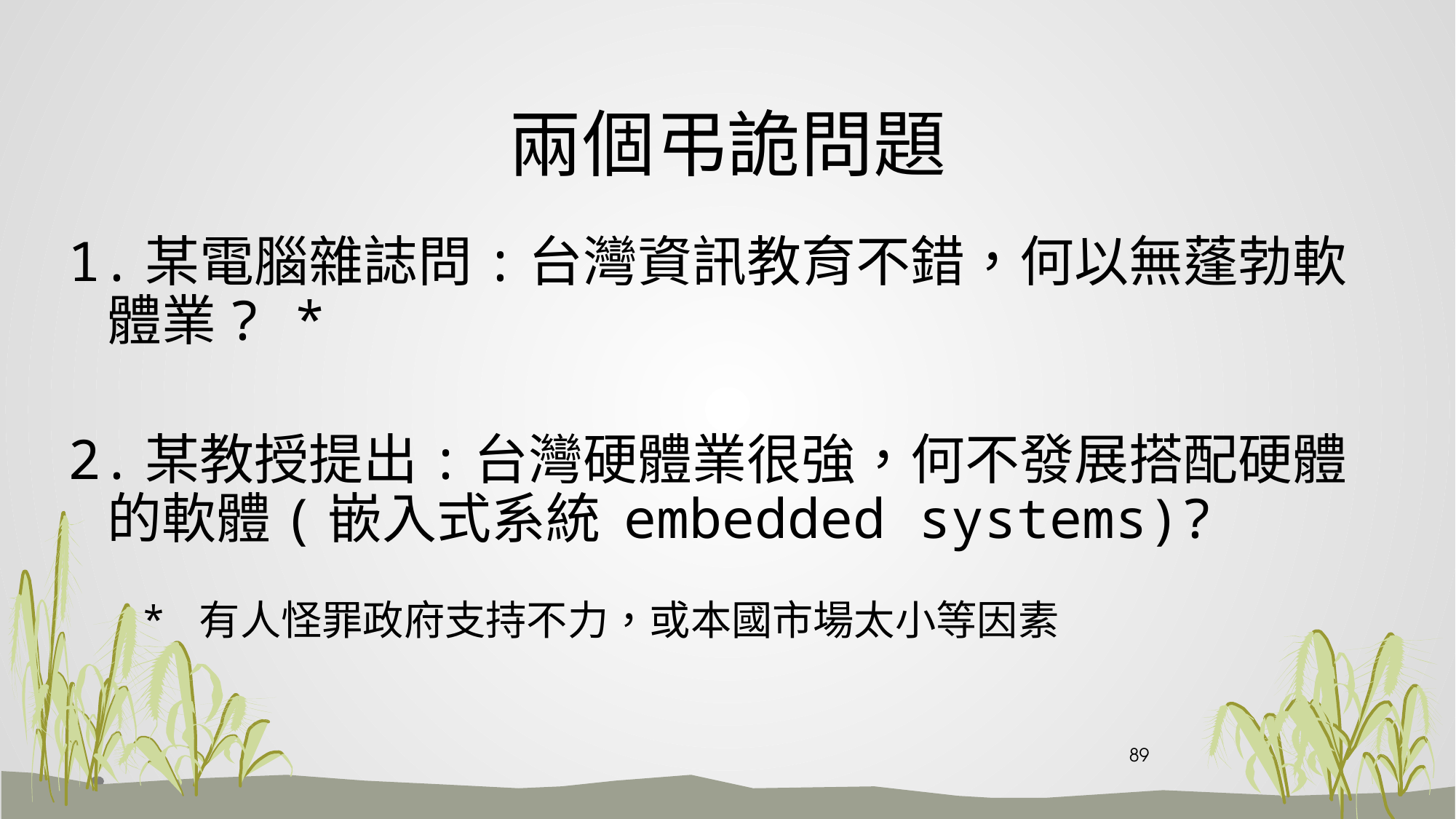

# 兩個弔詭問題

1.某電腦雜誌問:台灣資訊教育不錯，何以無蓬勃軟體業? *

2.某教授提出:台灣硬體業很強，何不發展搭配硬體的軟體(嵌入式系統 embedded systems)?

   * 有人怪罪政府支持不力，或本國市場太小等因素

89